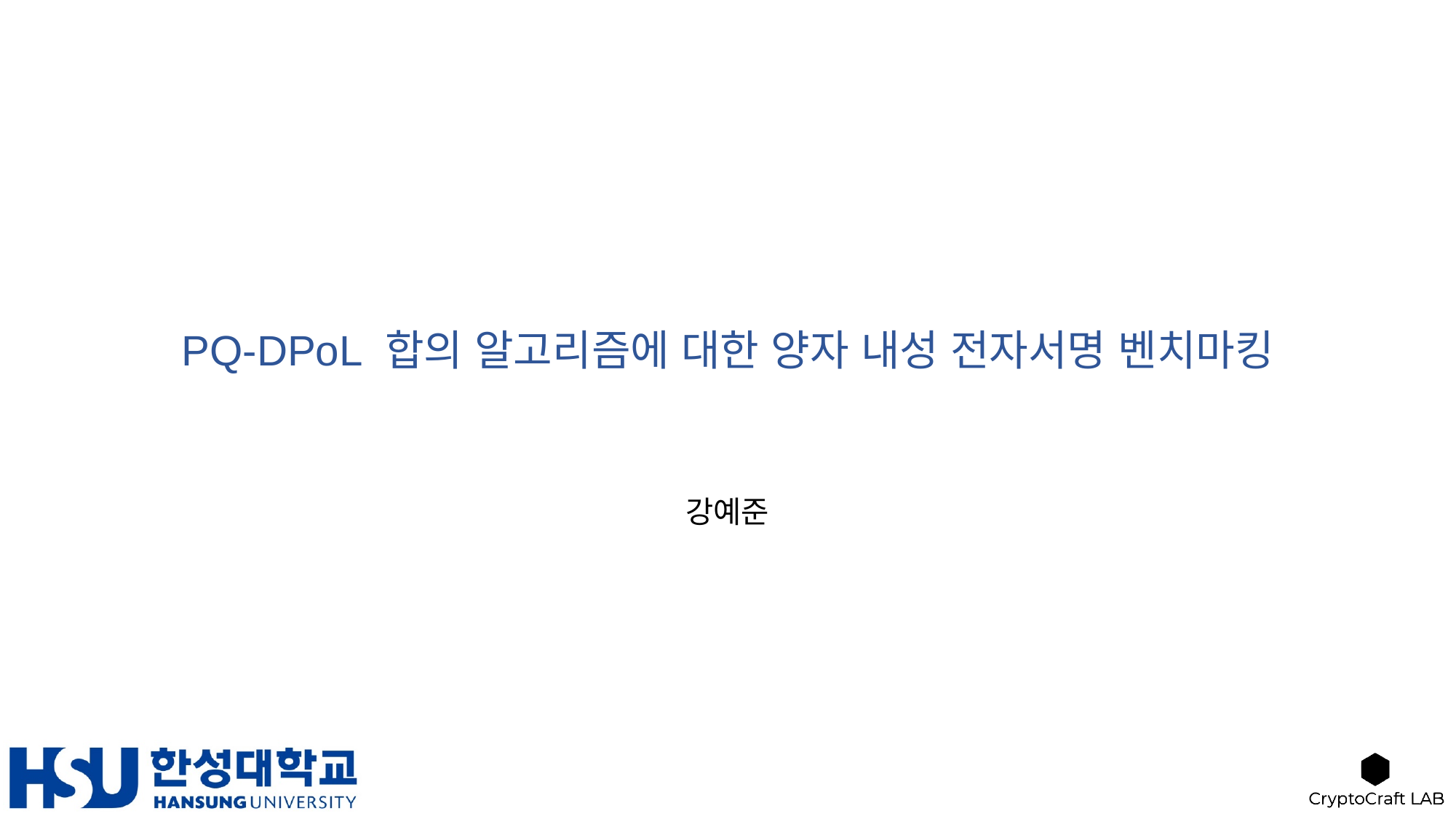

# PQ-DPoL 합의 알고리즘에 대한 양자 내성 전자서명 벤치마킹
강예준